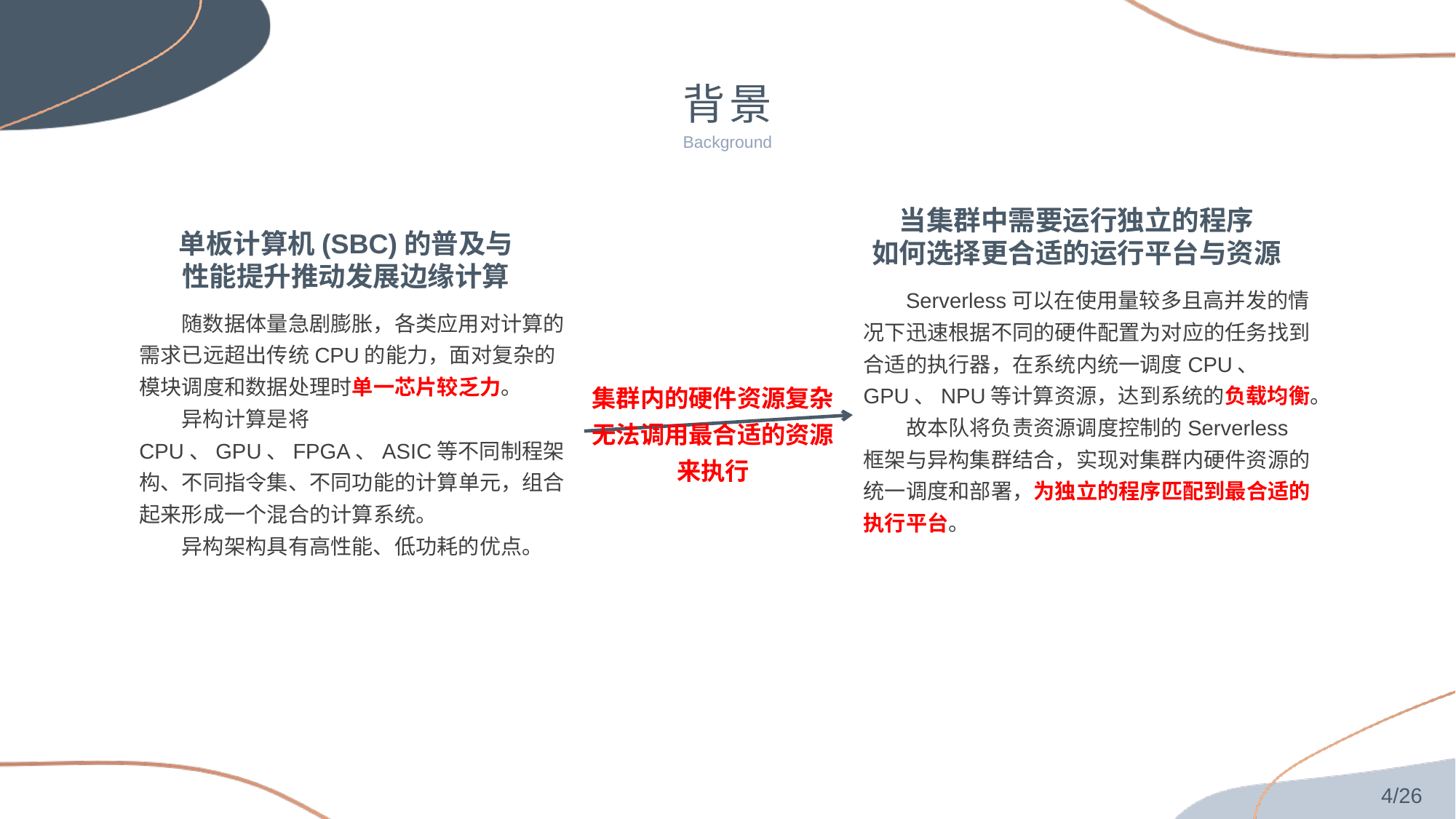

背景
Background
当集群中需要运行独立的程序
如何选择更合适的运行平台与资源
Serverless可以在使用量较多且高并发的情况下迅速根据不同的硬件配置为对应的任务找到合适的执行器，在系统内统一调度CPU、 GPU、NPU等计算资源，达到系统的负载均衡。
故本队将负责资源调度控制的Serverless框架与异构集群结合，实现对集群内硬件资源的统一调度和部署，为独立的程序匹配到最合适的执行平台。
单板计算机(SBC)的普及与
性能提升推动发展边缘计算
随数据体量急剧膨胀，各类应用对计算的需求已远超出传统CPU的能力，面对复杂的模块调度和数据处理时单一芯片较乏力。
异构计算是将CPU、GPU、FPGA、ASIC等不同制程架构、不同指令集、不同功能的计算单元，组合起来形成一个混合的计算系统。
异构架构具有高性能、低功耗的优点。
集群内的硬件资源复杂
无法调用最合适的资源来执行
4/26